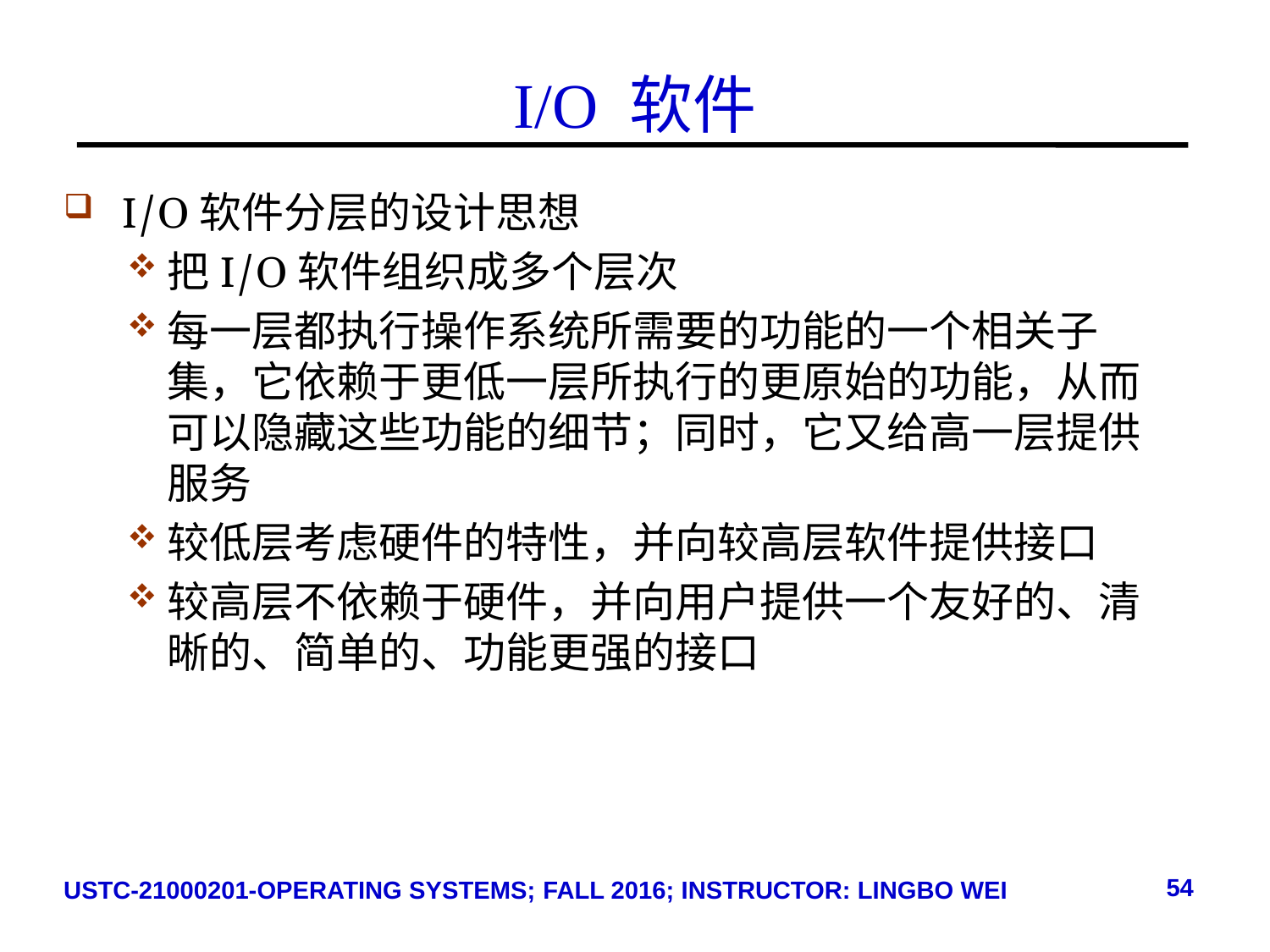

# I/O 软件
 I/O软件分层的设计思想
把I/O软件组织成多个层次
每一层都执行操作系统所需要的功能的一个相关子集，它依赖于更低一层所执行的更原始的功能，从而可以隐藏这些功能的细节；同时，它又给高一层提供服务
较低层考虑硬件的特性，并向较高层软件提供接口
较高层不依赖于硬件，并向用户提供一个友好的、清晰的、简单的、功能更强的接口
54
USTC-21000201-OPERATING SYSTEMS; FALL 2016; INSTRUCTOR: LINGBO WEI